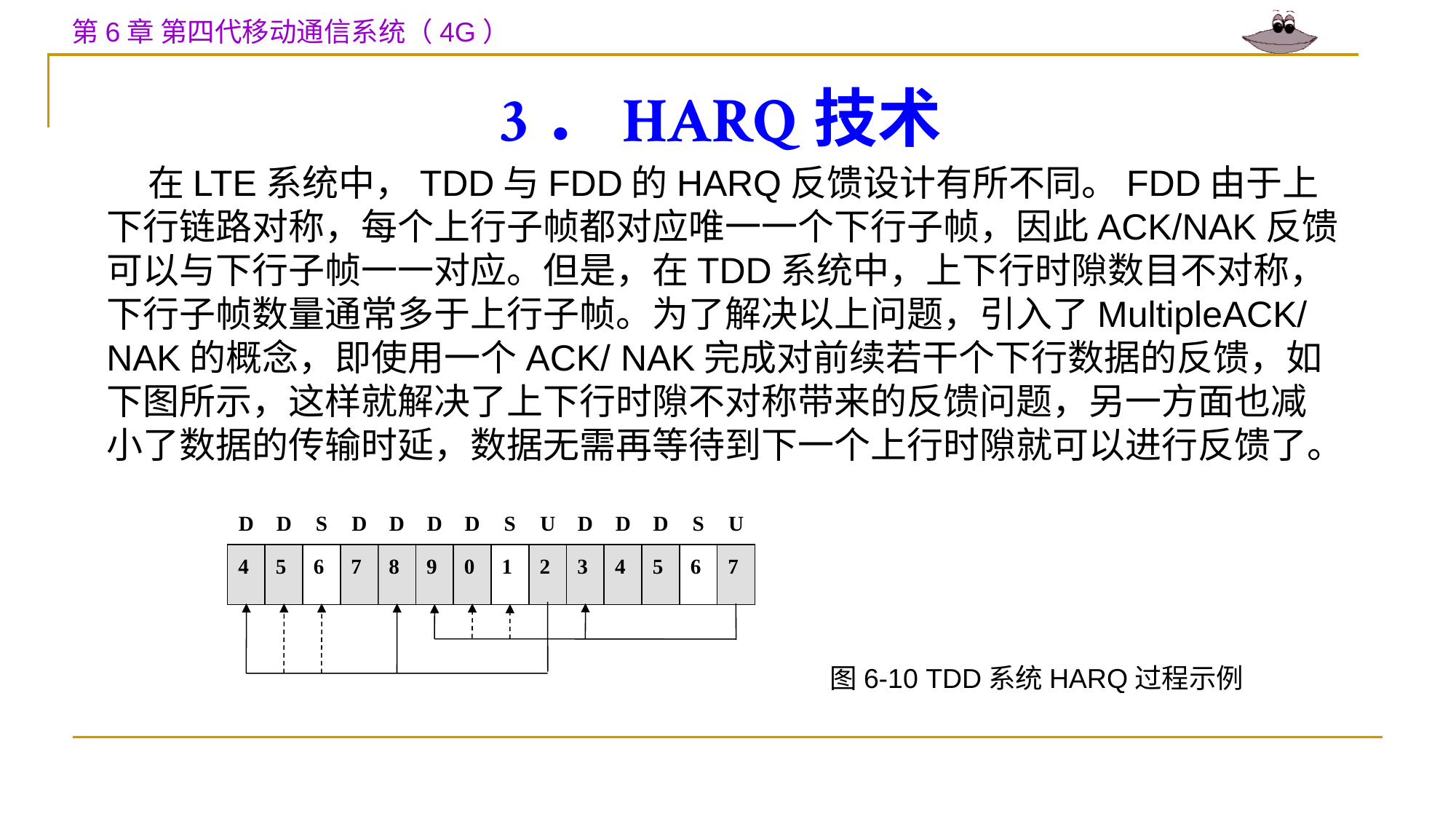

# 3．HARQ技术
         在LTE系统中，TDD与FDD的HARQ反馈设计有所不同。FDD由于上下行链路对称，每个上行子帧都对应唯一一个下行子帧，因此ACK/NAK反馈可以与下行子帧一一对应。但是，在TDD系统中，上下行时隙数目不对称，下行子帧数量通常多于上行子帧。为了解决以上问题，引入了MultipleACK/NAK的概念，即使用一个ACK/ NAK完成对前续若干个下行数据的反馈，如下图所示，这样就解决了上下行时隙不对称带来的反馈问题，另一方面也减小了数据的传输时延，数据无需再等待到下一个上行时隙就可以进行反馈了。
D
D
S
D
D
D
D
S
U
D
D
D
S
U
4
5
6
7
8
9
0
1
2
3
4
5
6
7

图6-10 TDD系统HARQ过程示例